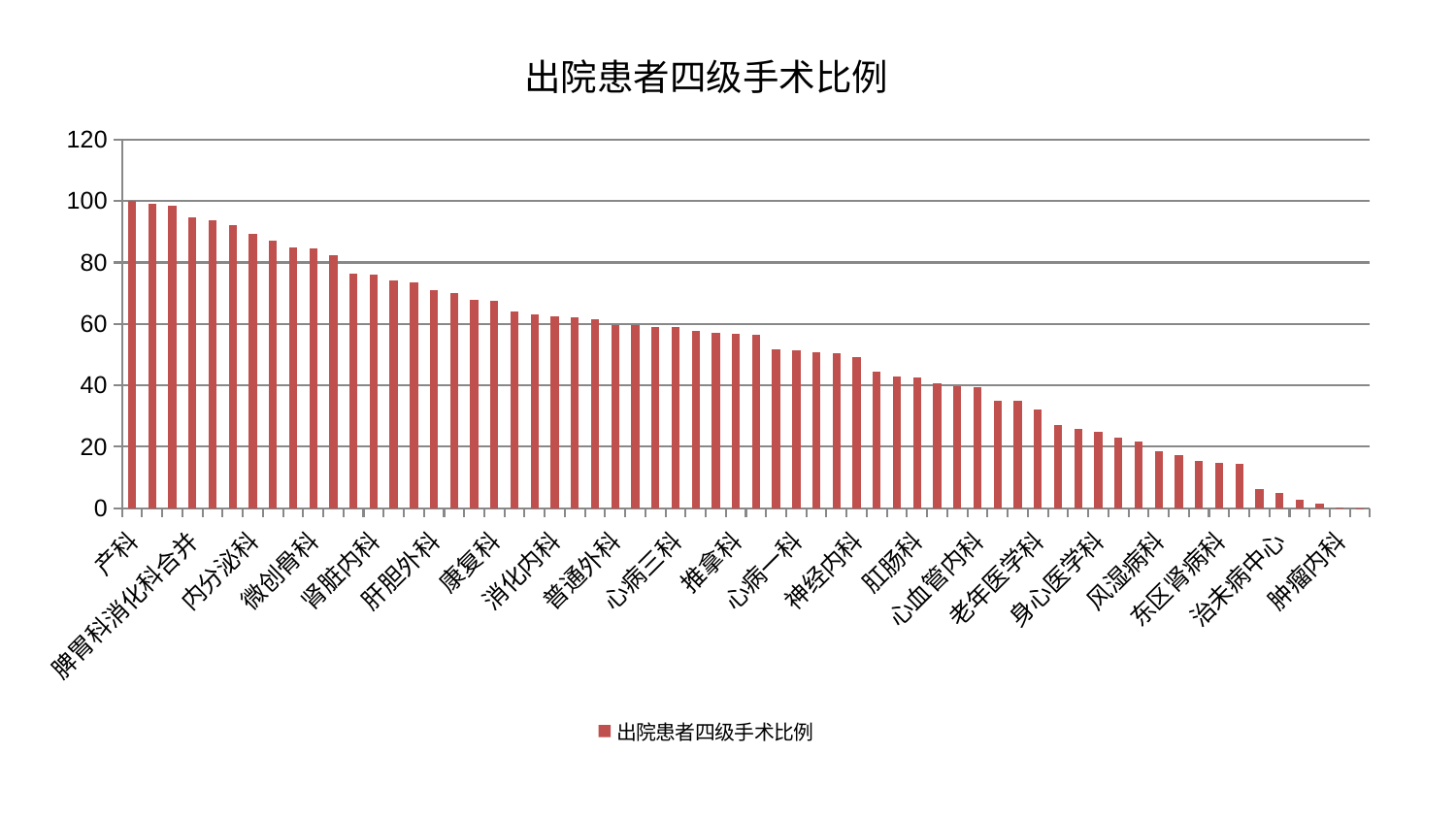

### Chart: 出院患者四级手术比例

| Category | 出院患者四级手术比例 |
|---|---|
| 产科 | 100.0 |
| 妇二科 | 99.0842043946908 |
| 小儿推拿科 | 98.5261076102308 |
| 脾胃科消化科合并 | 94.70557592185929 |
| 美容皮肤科 | 93.61174813741496 |
| 中医外治中心 | 92.09677840467641 |
| 内分泌科 | 89.33182840740763 |
| 脑病二科 | 87.13617735315658 |
| 运动损伤骨科 | 84.80499580048934 |
| 微创骨科 | 84.43979346460118 |
| 肝病科 | 82.25272381438529 |
| 小儿骨科 | 76.33528255373977 |
| 肾脏内科 | 76.14408747349601 |
| 乳腺甲状腺外科 | 74.1103972818754 |
| 胸外科 | 73.41578486625095 |
| 肝胆外科 | 70.92251386986666 |
| 呼吸内科 | 70.08549791280842 |
| 医院 | 67.85998073535241 |
| 康复科 | 67.6660176783241 |
| 东区重症医学科 | 63.91781631879727 |
| 脾胃病科 | 63.05769456195059 |
| 消化内科 | 62.605565477539265 |
| 泌尿外科 | 62.13513335259648 |
| 重症医学科 | 61.41658692460167 |
| 普通外科 | 59.641815603758346 |
| 脑病一科 | 59.50856193738393 |
| 皮肤科 | 59.14076178244331 |
| 心病三科 | 58.96481934106912 |
| 显微骨科 | 57.790740103353976 |
| 儿科 | 57.13676659060314 |
| 推拿科 | 56.6803549090829 |
| 心病二科 | 56.45020625180212 |
| 口腔科 | 51.66288579345261 |
| 心病一科 | 51.46510286486584 |
| 脊柱骨科 | 50.67428568879802 |
| 综合内科 | 50.3592373020046 |
| 神经内科 | 49.09657126093909 |
| 肾病科 | 44.42066858153825 |
| 中医经典科 | 42.80223544108281 |
| 肛肠科 | 42.66286791135785 |
| 骨科 | 40.57175928005131 |
| 脑病三科 | 39.83439159386427 |
| 心血管内科 | 39.44406862133277 |
| 心病四科 | 35.030138673143476 |
| 关节骨科 | 34.93441142191084 |
| 老年医学科 | 32.25953746339617 |
| 眼科 | 27.2268544547016 |
| 耳鼻喉科 | 25.97660429009759 |
| 身心医学科 | 24.946614943110802 |
| 西区重症医学科 | 23.110881621885987 |
| 妇科妇二科合并 | 21.75829359033249 |
| 风湿病科 | 18.55674185698883 |
| 男科 | 17.17163829791986 |
| 创伤骨科 | 15.501183243334456 |
| 东区肾病科 | 14.759703870358837 |
| 周围血管科 | 14.373496304346535 |
| 针灸科 | 6.140363327277493 |
| 治未病中心 | 4.9056309461813825 |
| 神经外科 | 2.713593629707282 |
| 妇科 | 1.637534184153561 |
| 肿瘤内科 | 0.2135267880714406 |
| 血液科 | 0.015394870333041719 |
167